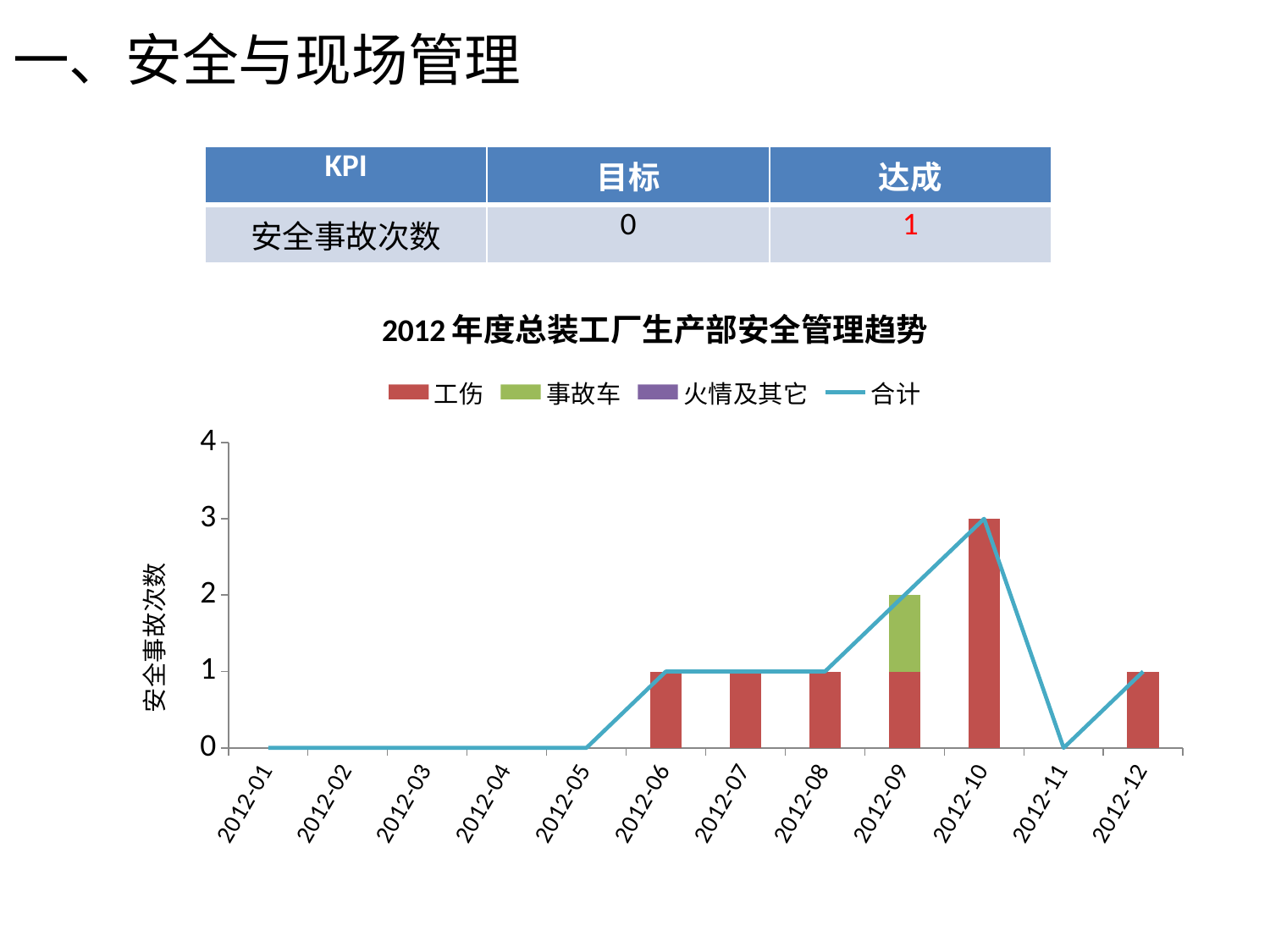

# 一、安全与现场管理
| KPI | 目标 | 达成 |
| --- | --- | --- |
| 安全事故次数 | 0 | 1 |

### Chart: 2012年度总装工厂生产部安全管理趋势

| Category | 工伤 | 事故车 | 火情及其它 | 合计 |
|---|---|---|---|---|
| 40909 | None | None | None | 0.0 |
| 40940 | None | None | None | 0.0 |
| 40969 | None | None | None | 0.0 |
| 41000 | None | None | None | 0.0 |
| 41030 | None | None | None | 0.0 |
| 41061 | 1.0 | None | None | 1.0 |
| 41091 | 1.0 | None | None | 1.0 |
| 41122 | 1.0 | None | None | 1.0 |
| 41153 | 1.0 | 1.0 | None | 2.0 |
| 41183 | 3.0 | None | None | 3.0 |
| 41214 | None | None | None | 0.0 |
| 41244 | 1.0 | None | None | 1.0 |